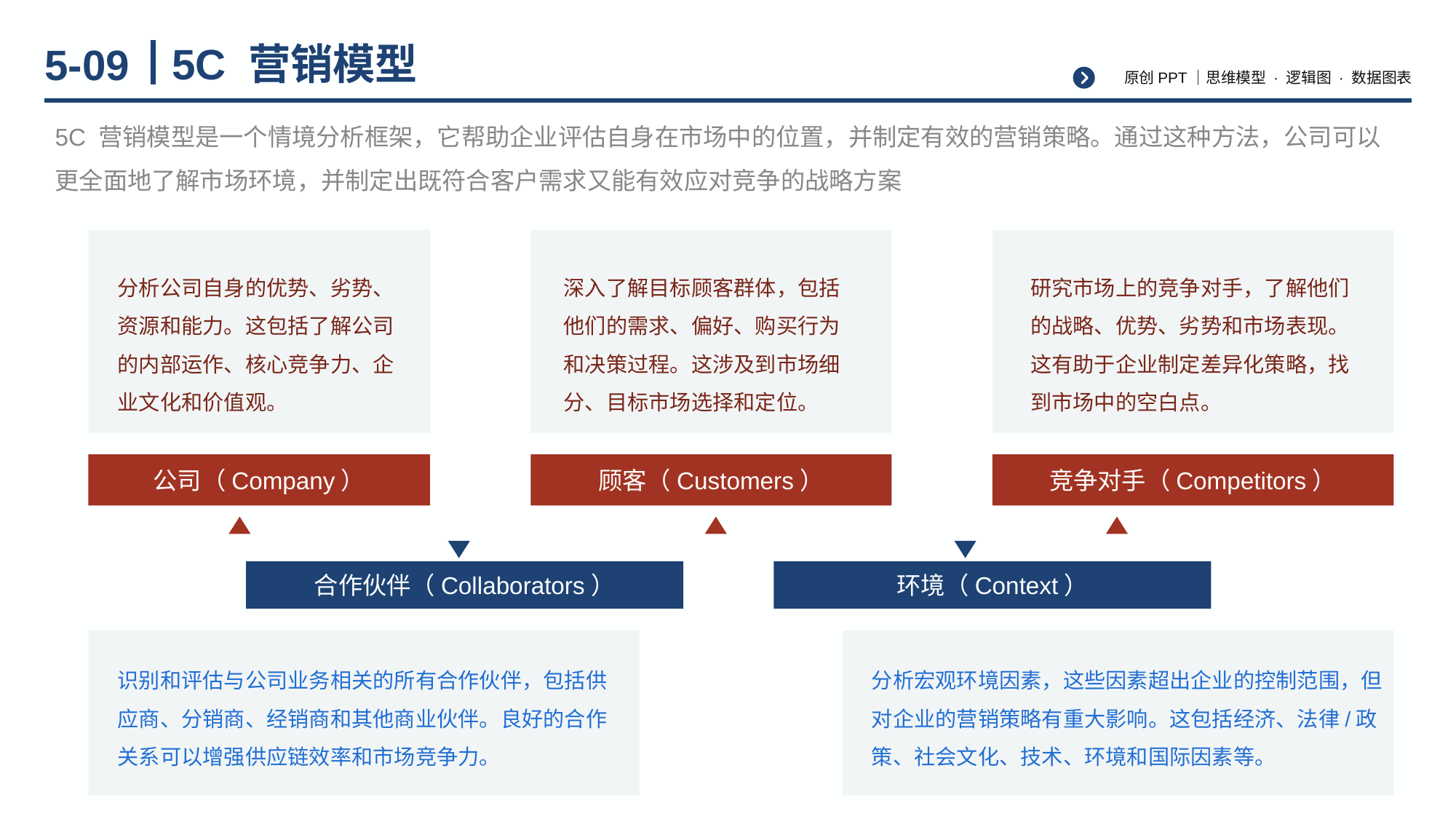

# 5C 营销模型
5-09
5C 营销模型是一个情境分析框架，它帮助企业评估自身在市场中的位置，并制定有效的营销策略。通过这种方法，公司可以更全面地了解市场环境，并制定出既符合客户需求又能有效应对竞争的战略方案

分析公司自身的优势、劣势、资源和能力。这包括了解公司的内部运作、核心竞争力、企业文化和价值观。
深入了解目标顾客群体，包括他们的需求、偏好、购买行为和决策过程。这涉及到市场细分、目标市场选择和定位。
研究市场上的竞争对手，了解他们的战略、优势、劣势和市场表现。这有助于企业制定差异化策略，找到市场中的空白点。
公司（Company）
顾客（Customers）
竞争对手（Competitors）

合作伙伴（Collaborators）
环境（Context）

识别和评估与公司业务相关的所有合作伙伴，包括供应商、分销商、经销商和其他商业伙伴。良好的合作关系可以增强供应链效率和市场竞争力。
分析宏观环境因素，这些因素超出企业的控制范围，但对企业的营销策略有重大影响。这包括经济、法律/政策、社会文化、技术、环境和国际因素等。